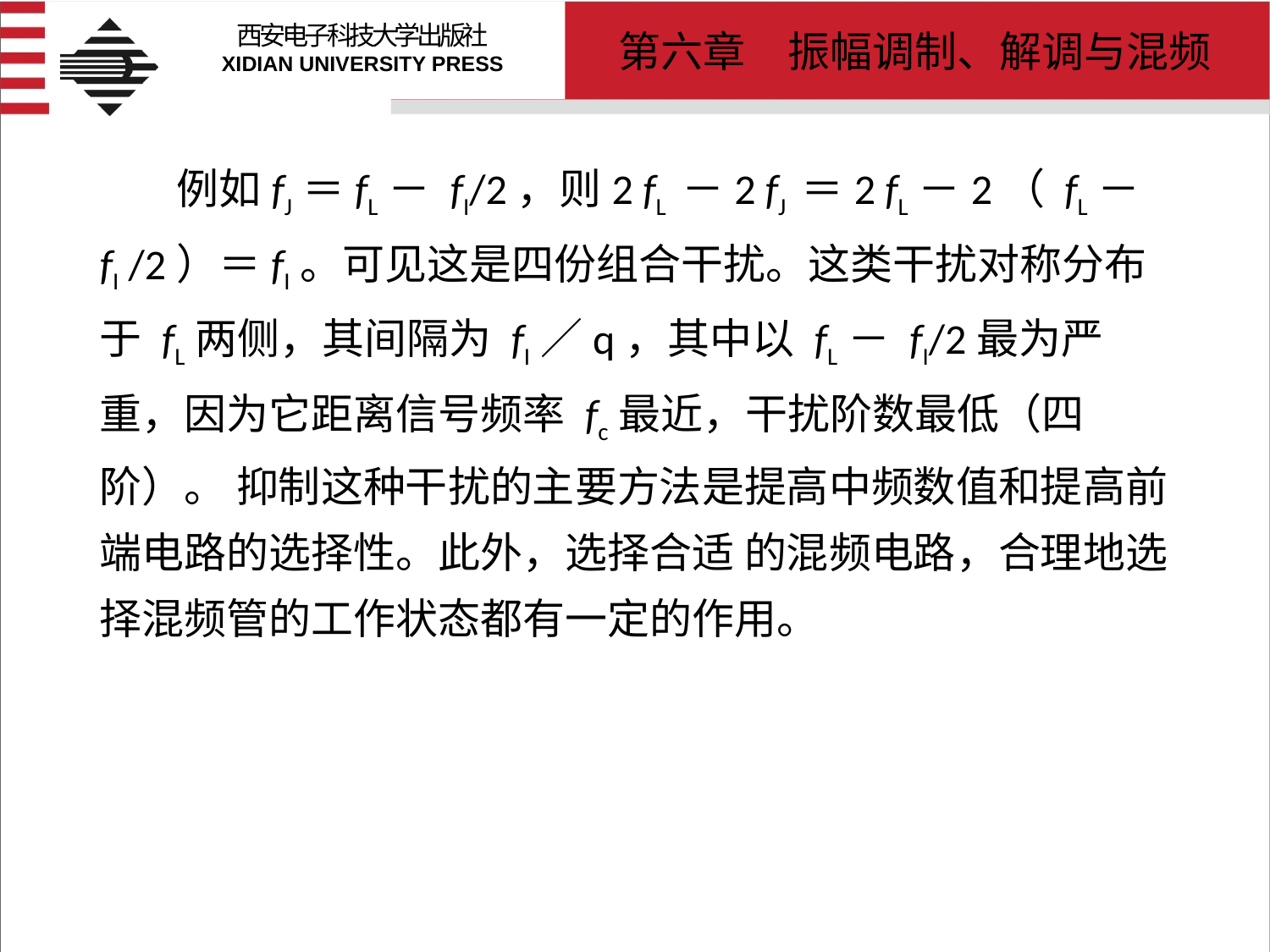

# 例如fJ＝fL－ fI/2，则2 fL －2 fJ ＝2 fL－2（ fL－ fI /2）＝fI。可见这是四份组合干扰。这类干扰对称分布于 fL两侧，其间隔为 fI／q，其中以 fL－ fI/2最为严重，因为它距离信号频率 fc最近，干扰阶数最低（四阶）。 抑制这种干扰的主要方法是提高中频数值和提高前端电路的选择性。此外，选择合适 的混频电路，合理地选择混频管的工作状态都有一定的作用。